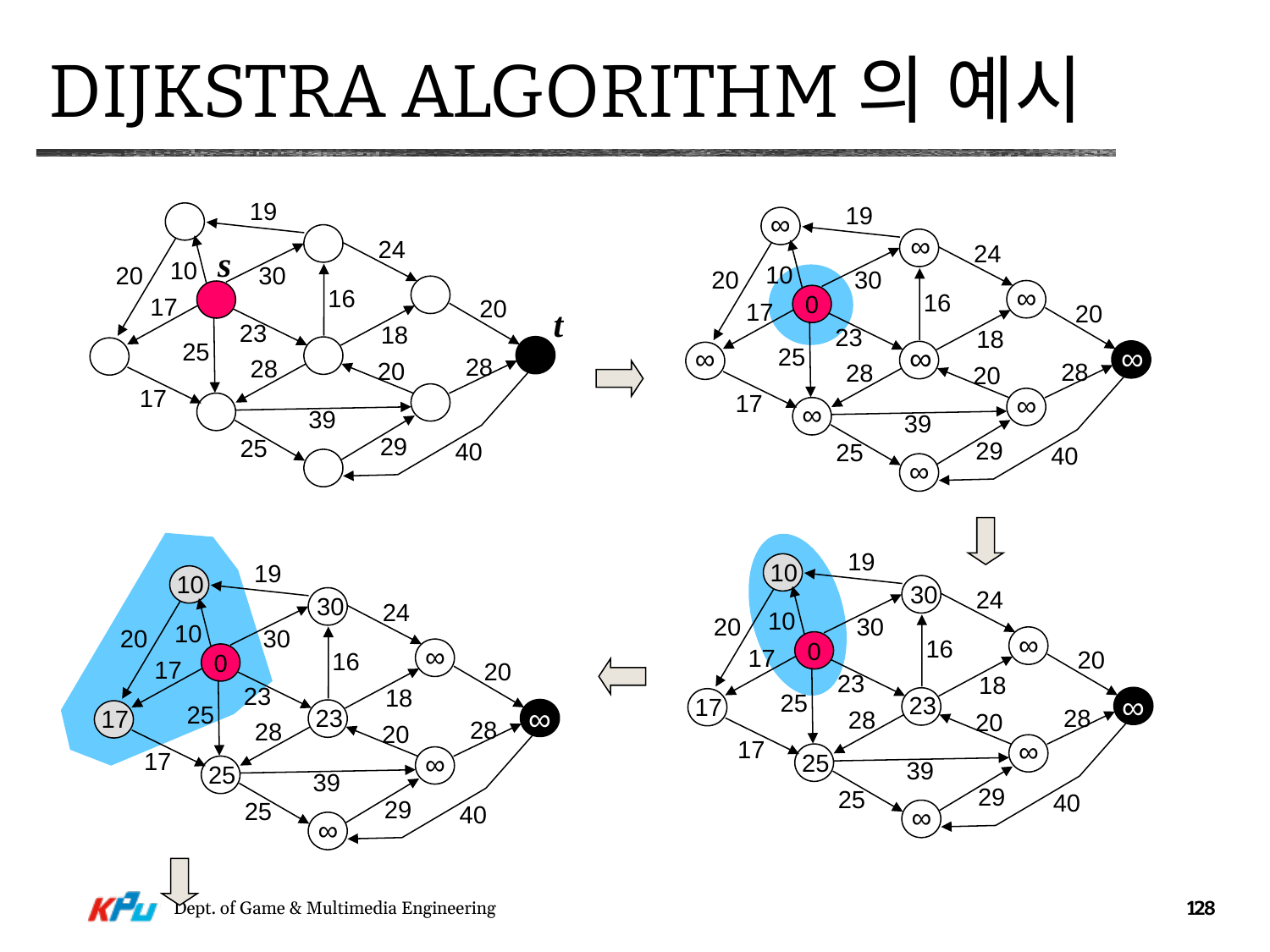

# Dijkstra Algorithm의 예시

19

24

10
20
30

16

17
20

23
18

25

28
28
20

17

39

29
25
40

19

24

10
20
30

16
0
17
20

23
18

25

28
28
20

17

39

29
25
40

∞
∞
∞
∞

∞
∞
∞
∞
∞
s

t

19

24

10
20
30

16
0
17
20

23
18

25
∞

28
28
20

17

39

29
25
40

10
30
∞
23
17
∞
25
∞
19

24

10
20
30

16
0
17
20

23
18

25
∞

28
28
20

17

39

29
25
40

10
30
∞
23
17
∞
25
∞

Dept. of Game & Multimedia Engineering
128